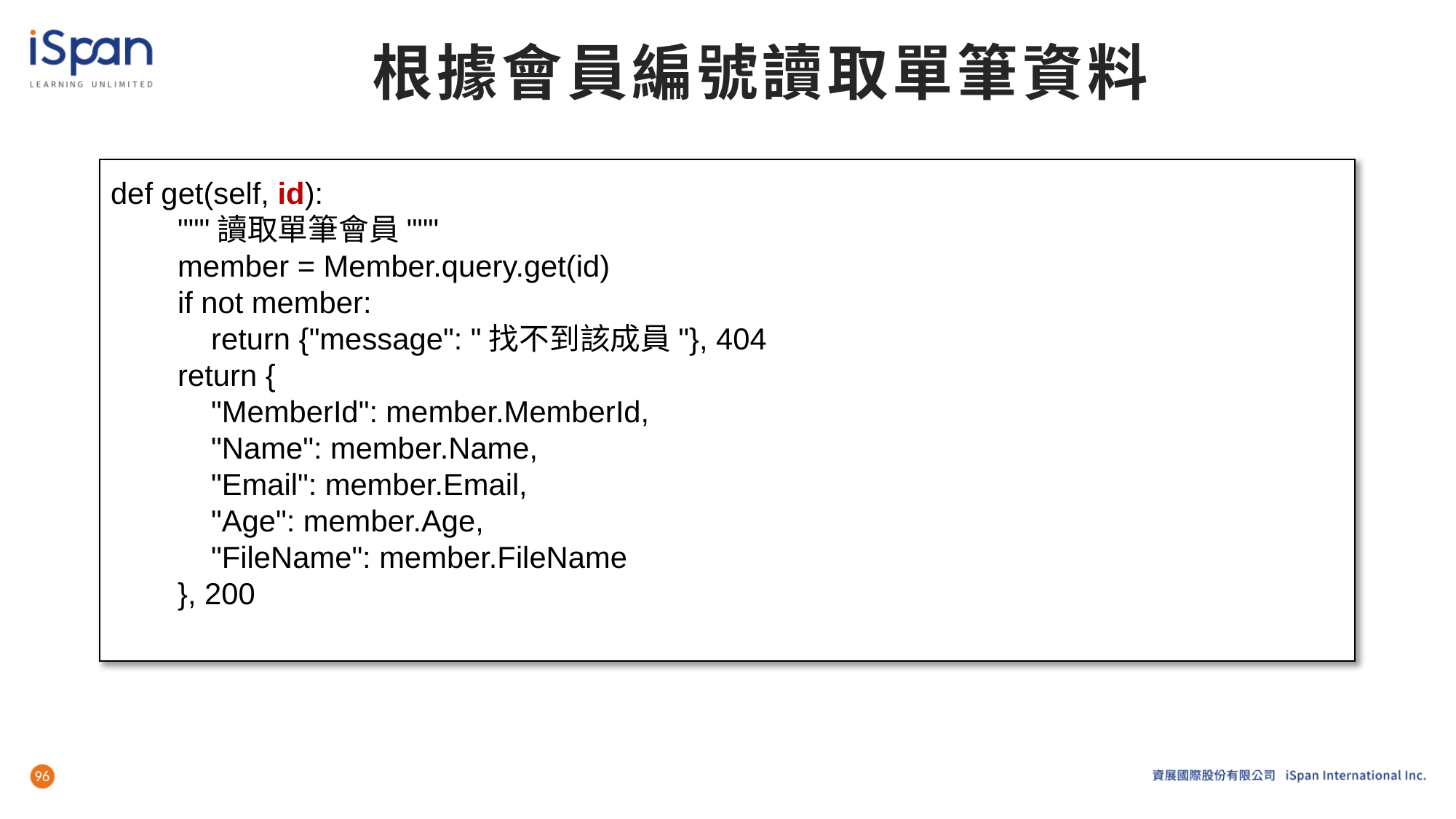

# 根據會員編號讀取單筆資料
def get(self, id):
        """讀取單筆會員"""
        member = Member.query.get(id)
        if not member:
            return {"message": "找不到該成員"}, 404
        return {
            "MemberId": member.MemberId,
            "Name": member.Name,
            "Email": member.Email,
            "Age": member.Age,
            "FileName": member.FileName
        }, 200

96